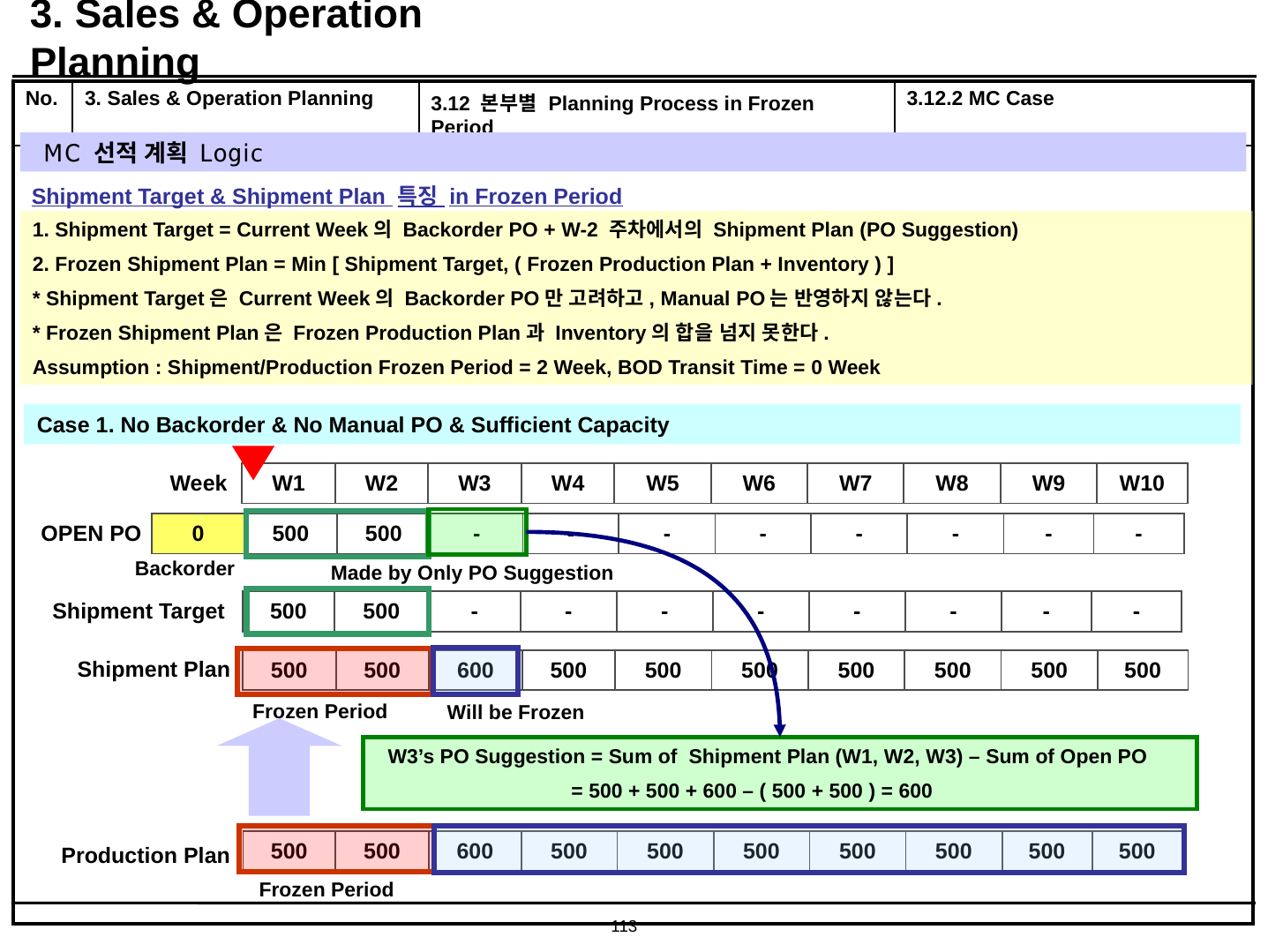

# 3. Sales & Operation Planning
| No. | 3. Sales & Operation Planning | 3.12 본부별 Planning Process in Frozen Period | 3.12.2 MC Case |
| --- | --- | --- | --- |
|  |  |  |  |
MC 선적 계획 Logic
Shipment Target & Shipment Plan 특징 in Frozen Period
1. Shipment Target = Current Week의 Backorder PO + W-2 주차에서의 Shipment Plan (PO Suggestion)
2. Frozen Shipment Plan = Min [ Shipment Target, ( Frozen Production Plan + Inventory ) ]
* Shipment Target은 Current Week의 Backorder PO만 고려하고, Manual PO는 반영하지 않는다.
* Frozen Shipment Plan은 Frozen Production Plan과 Inventory의 합을 넘지 못한다.
Assumption : Shipment/Production Frozen Period = 2 Week, BOD Transit Time = 0 Week
Case 1. No Backorder & No Manual PO & Sufficient Capacity

Week
| W1 | W2 | W3 | W4 | W5 | W6 | W7 | W8 | W9 | W10 |
| --- | --- | --- | --- | --- | --- | --- | --- | --- | --- |

OPEN PO
| 0 | 500 | 500 | - | - | - | - | - | - | - | - |
| --- | --- | --- | --- | --- | --- | --- | --- | --- | --- | --- |
Backorder
Made by Only PO Suggestion

Shipment Target
| 500 | 500 | - | - | - | - | - | - | - | - |
| --- | --- | --- | --- | --- | --- | --- | --- | --- | --- |

Shipment Plan

| 500 | 500 | 600 | 500 | 500 | 500 | 500 | 500 | 500 | 500 |
| --- | --- | --- | --- | --- | --- | --- | --- | --- | --- |
Frozen Period
Will be Frozen

W3’s PO Suggestion = Sum of  Shipment Plan (W1, W2, W3) – Sum of Open PO
                                = 500 + 500 + 600 – ( 500 + 500 ) = 600

| 500 | 500 | 600 | 500 | 500 | 500 | 500 | 500 | 500 | 500 |
| --- | --- | --- | --- | --- | --- | --- | --- | --- | --- |
Production Plan
Frozen Period
113